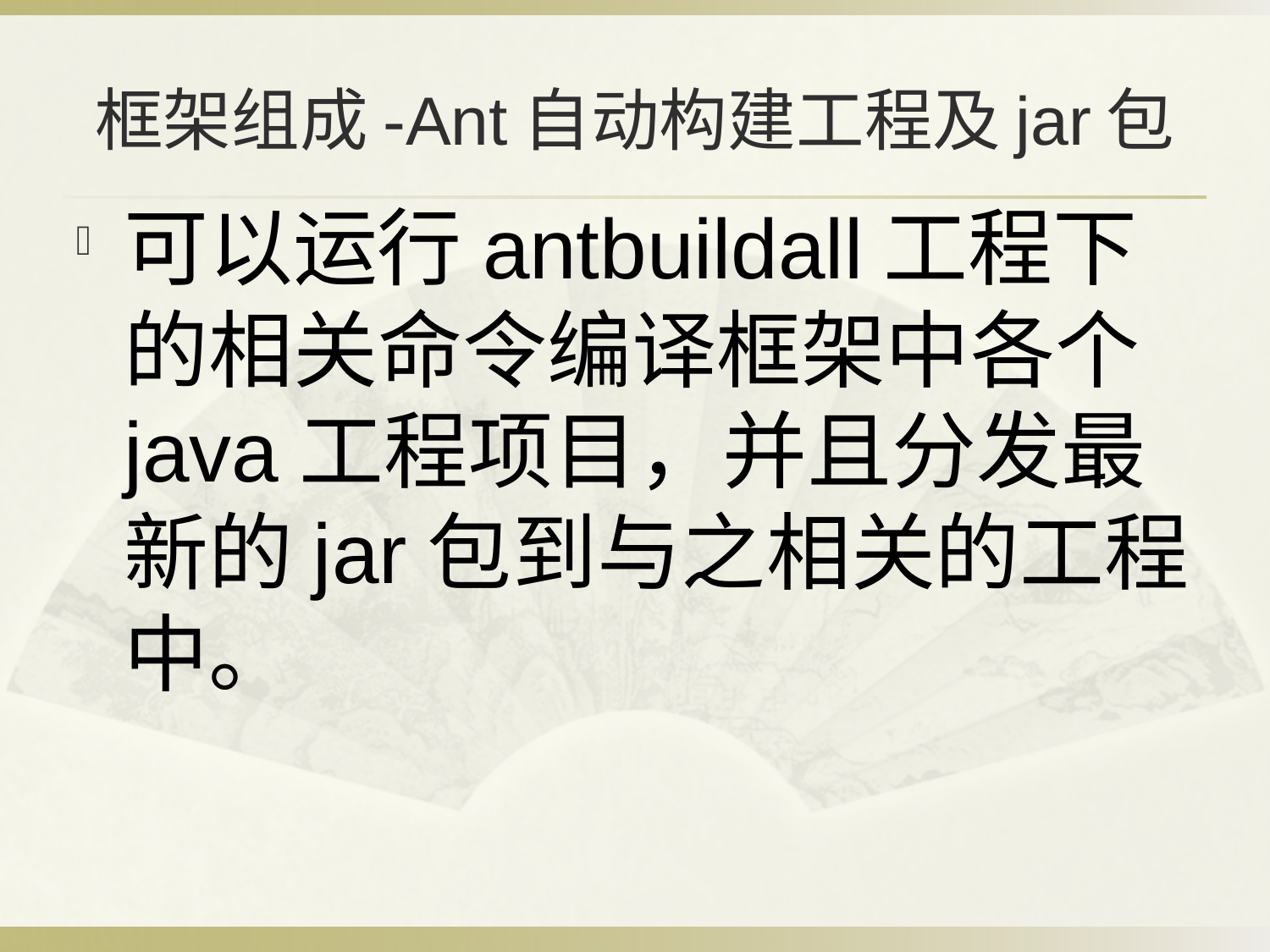

# 框架组成-Ant自动构建工程及jar包
可以运行antbuildall工程下的相关命令编译框架中各个java工程项目，并且分发最新的jar包到与之相关的工程中。